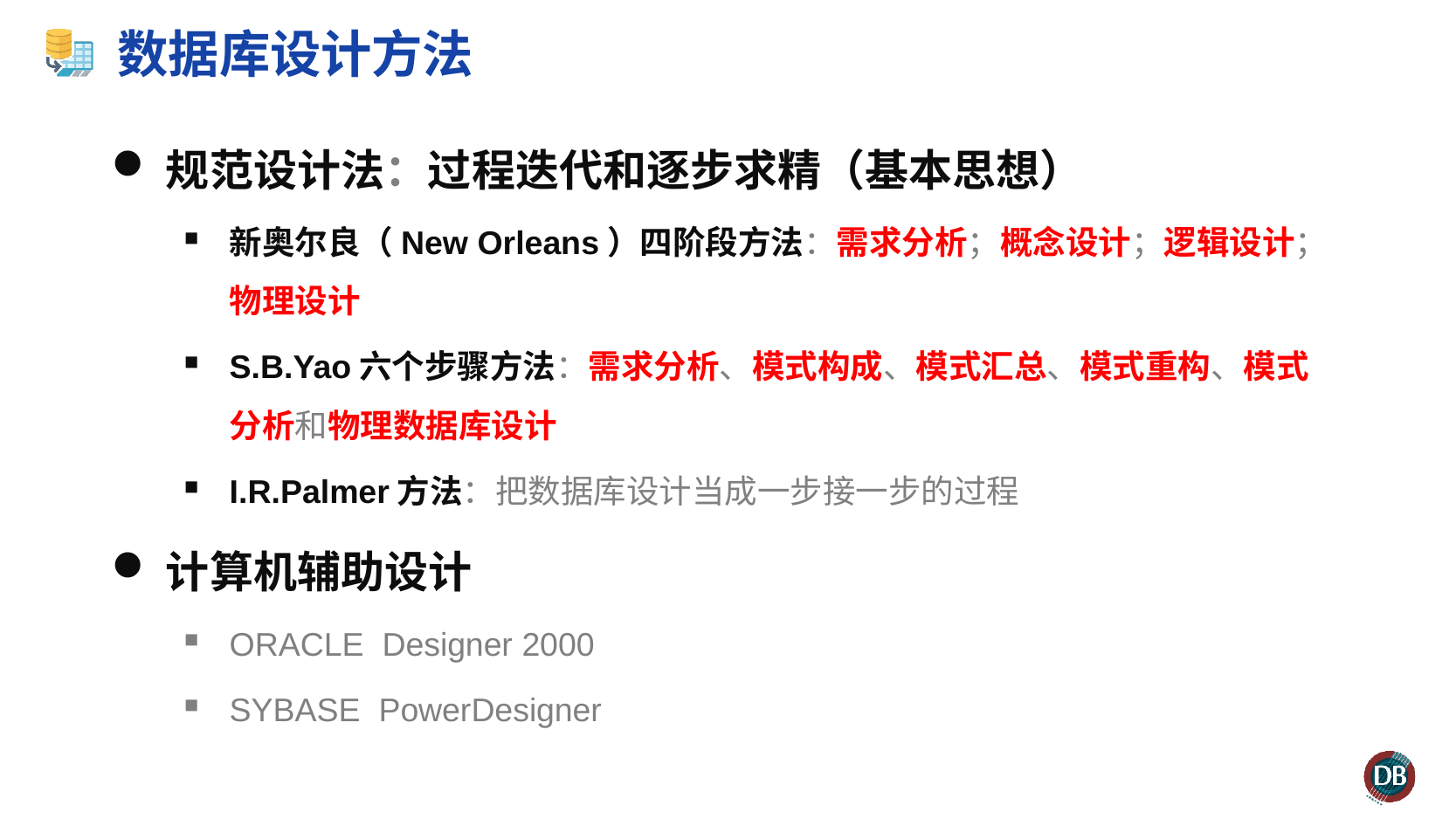

# 数据库设计方法
规范设计法：过程迭代和逐步求精（基本思想）
新奥尔良（New Orleans）四阶段方法：需求分析；概念设计；逻辑设计；物理设计
S.B.Yao六个步骤方法：需求分析、模式构成、模式汇总、模式重构、模式分析和物理数据库设计
I.R.Palmer方法：把数据库设计当成一步接一步的过程
计算机辅助设计
ORACLE  Designer 2000
SYBASE  PowerDesigner